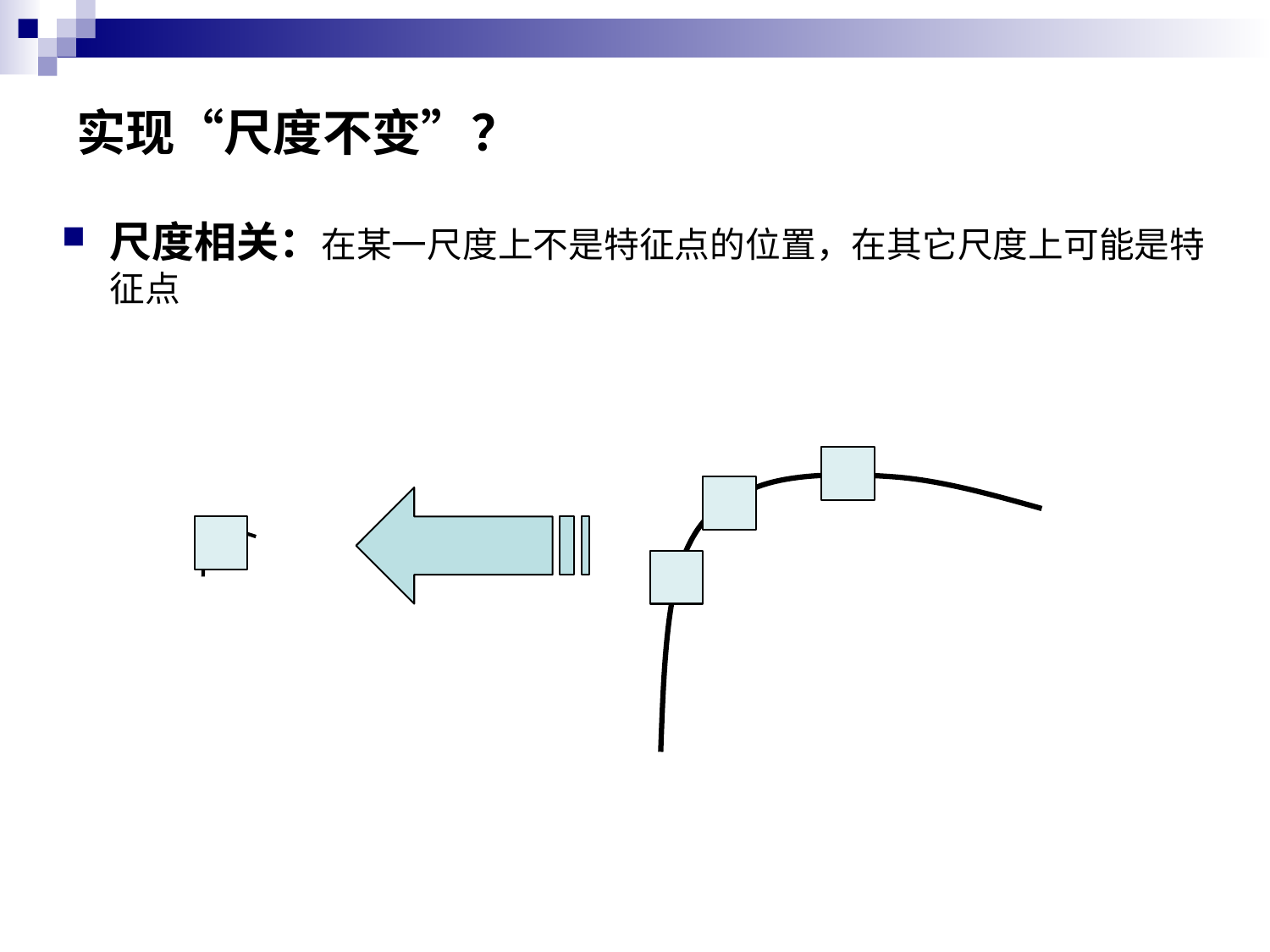

# 实现“尺度不变”？
尺度相关：在某一尺度上不是特征点的位置，在其它尺度上可能是特征点